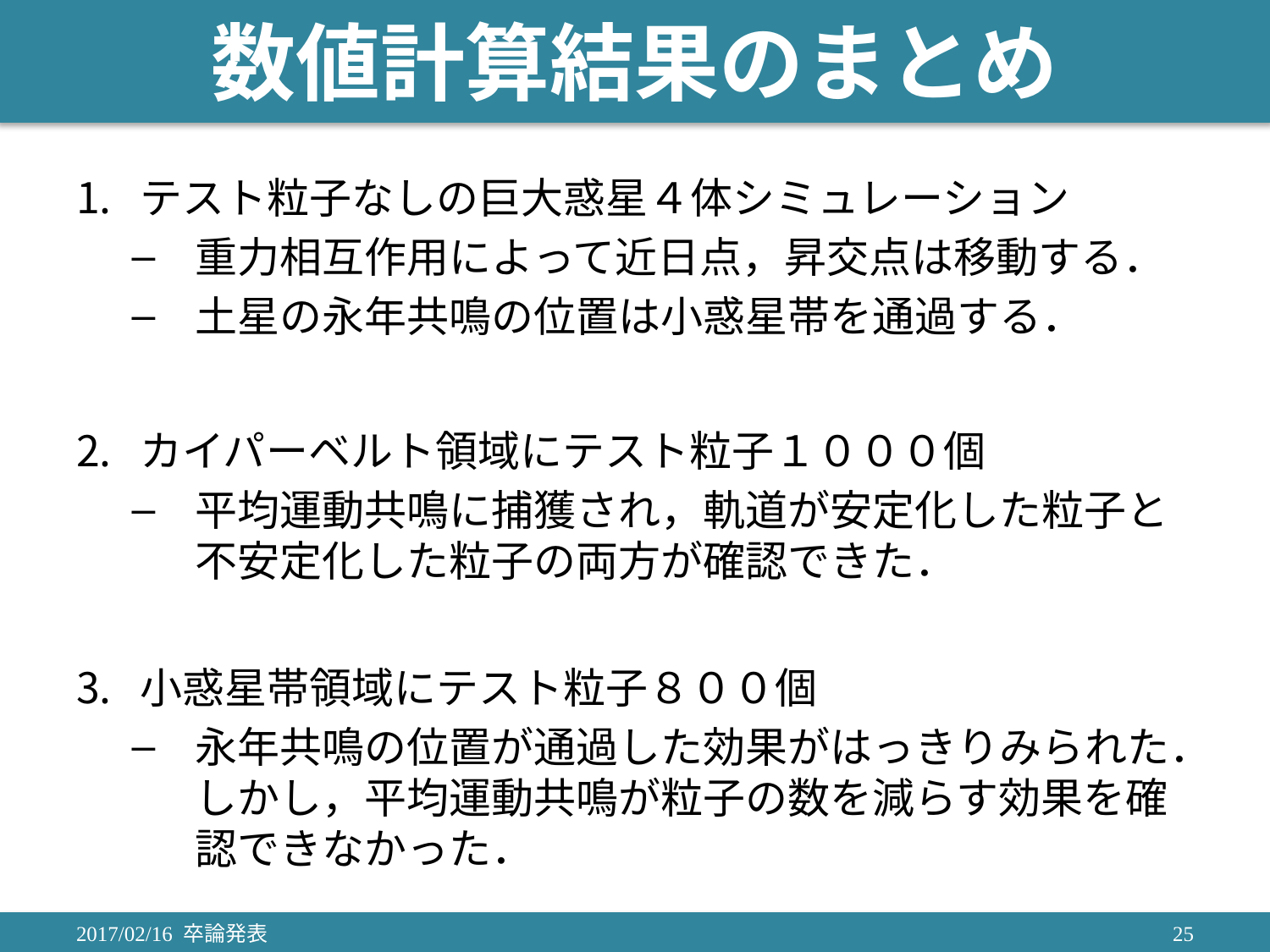

# 数値計算結果のまとめ
テスト粒子なしの巨大惑星４体シミュレーション
重力相互作用によって近日点，昇交点は移動する．
土星の永年共鳴の位置は小惑星帯を通過する．

カイパーベルト領域にテスト粒子１０００個
平均運動共鳴に捕獲され，軌道が安定化した粒子と不安定化した粒子の両方が確認できた．

小惑星帯領域にテスト粒子８００個
永年共鳴の位置が通過した効果がはっきりみられた．しかし，平均運動共鳴が粒子の数を減らす効果を確認できなかった．
2017/02/16 卒論発表
25